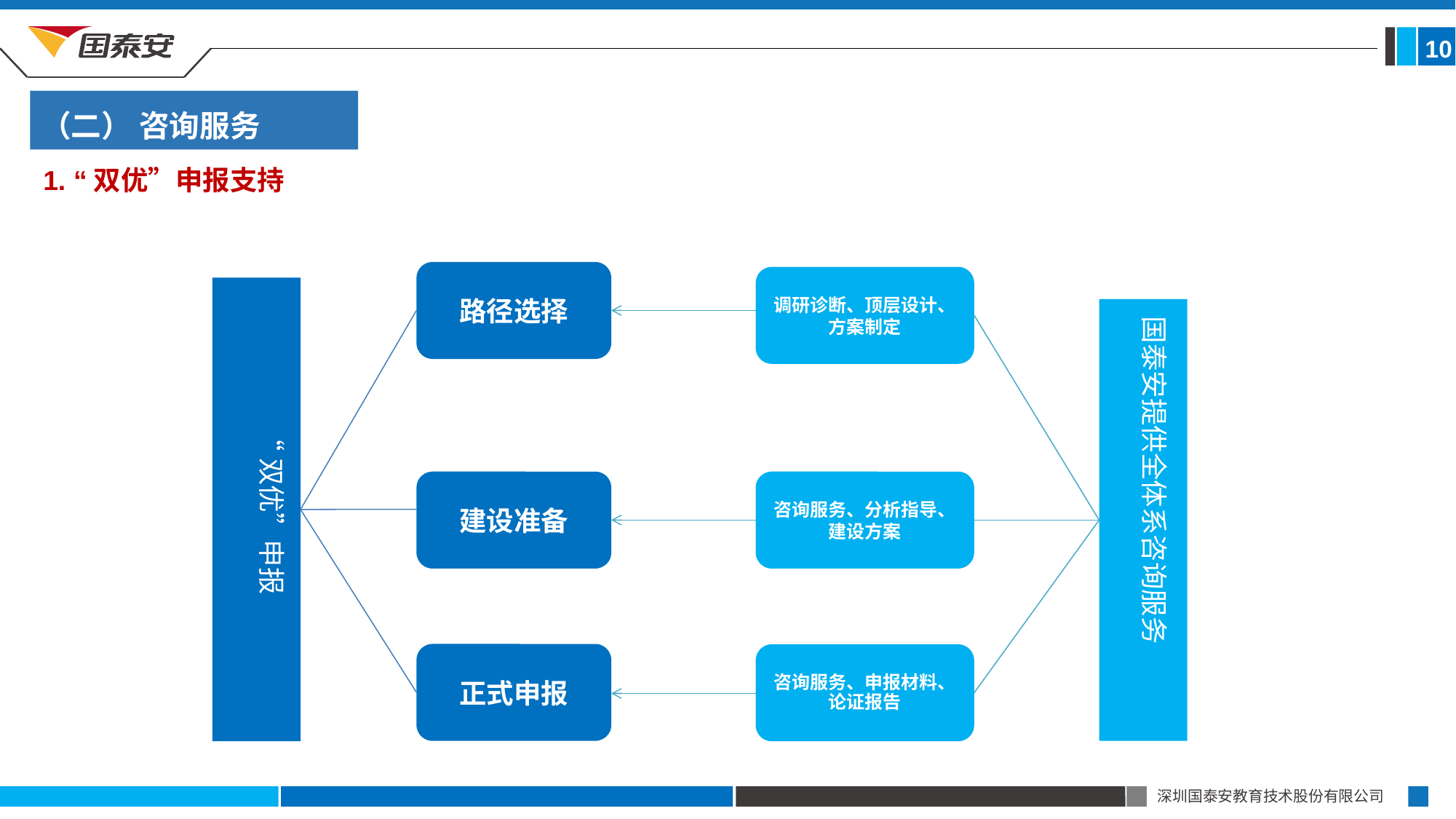

10

（二） 咨询服务
1. “双优”申报支持
路径选择
调研诊断、顶层设计、方案制定

“双优”申报

国泰安提供全体系咨询服务
建设准备
咨询服务、分析指导、建设方案
正式申报
咨询服务、申报材料、论证报告